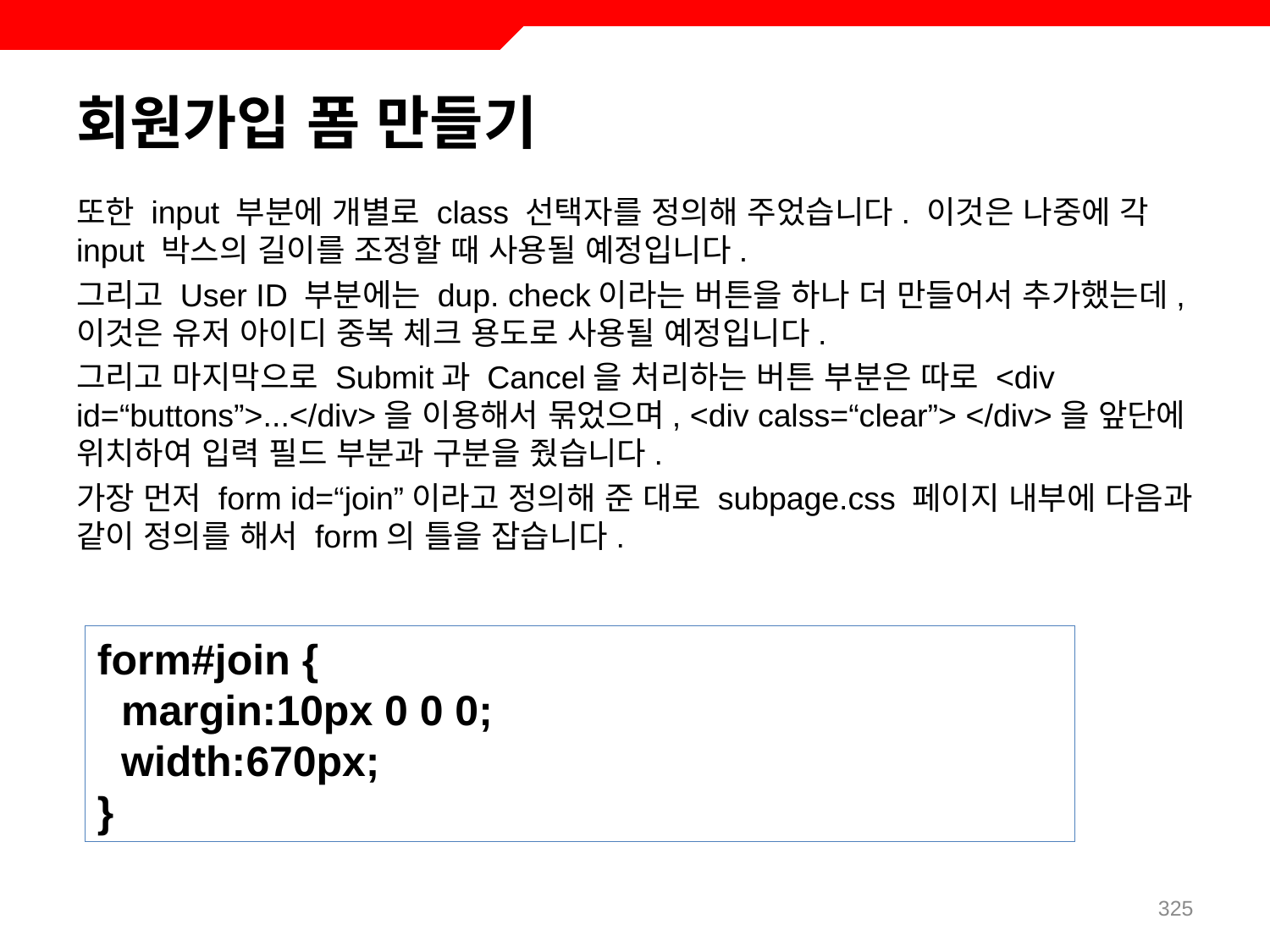

# 회원가입 폼 만들기
또한 input 부분에 개별로 class 선택자를 정의해 주었습니다. 이것은 나중에 각 input 박스의 길이를 조정할 때 사용될 예정입니다.
그리고 User ID 부분에는 dup. check이라는 버튼을 하나 더 만들어서 추가했는데, 이것은 유저 아이디 중복 체크 용도로 사용될 예정입니다.
그리고 마지막으로 Submit과 Cancel을 처리하는 버튼 부분은 따로 <div id=“buttons”>...</div>을 이용해서 묶었으며, <div calss=“clear”> </div>을 앞단에 위치하여 입력 필드 부분과 구분을 줬습니다.
가장 먼저 form id=“join”이라고 정의해 준 대로 subpage.css 페이지 내부에 다음과 같이 정의를 해서 form의 틀을 잡습니다.
form#join {
  margin:10px 0 0 0;
  width:670px;
}
325